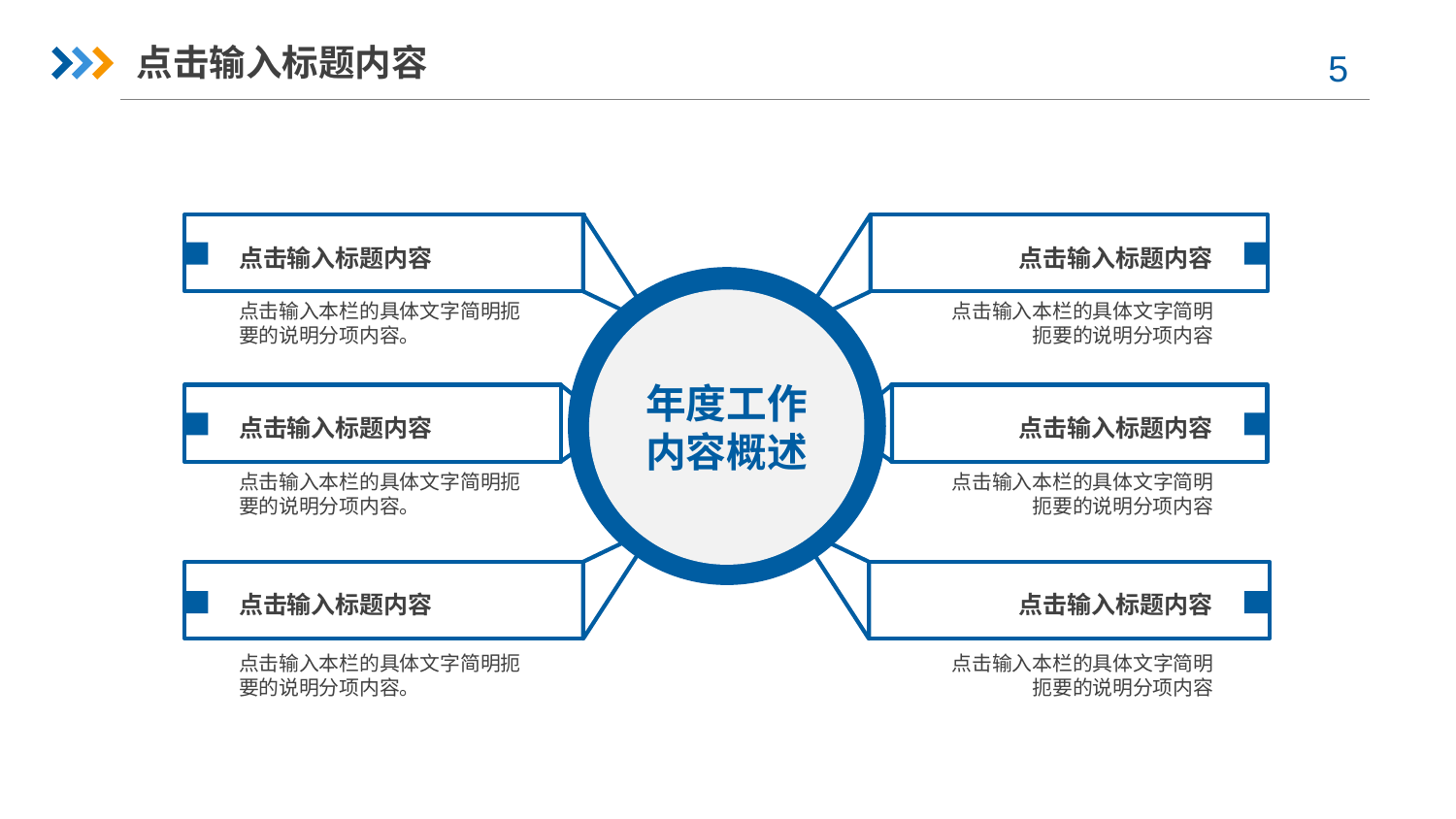

点击输入标题内容

点击输入标题内容
点击输入标题内容

年度工作
内容概述
点击输入本栏的具体文字简明扼要的说明分项内容。
点击输入本栏的具体文字简明扼要的说明分项内容

点击输入标题内容
点击输入标题内容

点击输入本栏的具体文字简明扼要的说明分项内容。
点击输入本栏的具体文字简明扼要的说明分项内容

点击输入标题内容
点击输入标题内容

点击输入本栏的具体文字简明扼要的说明分项内容。
点击输入本栏的具体文字简明扼要的说明分项内容